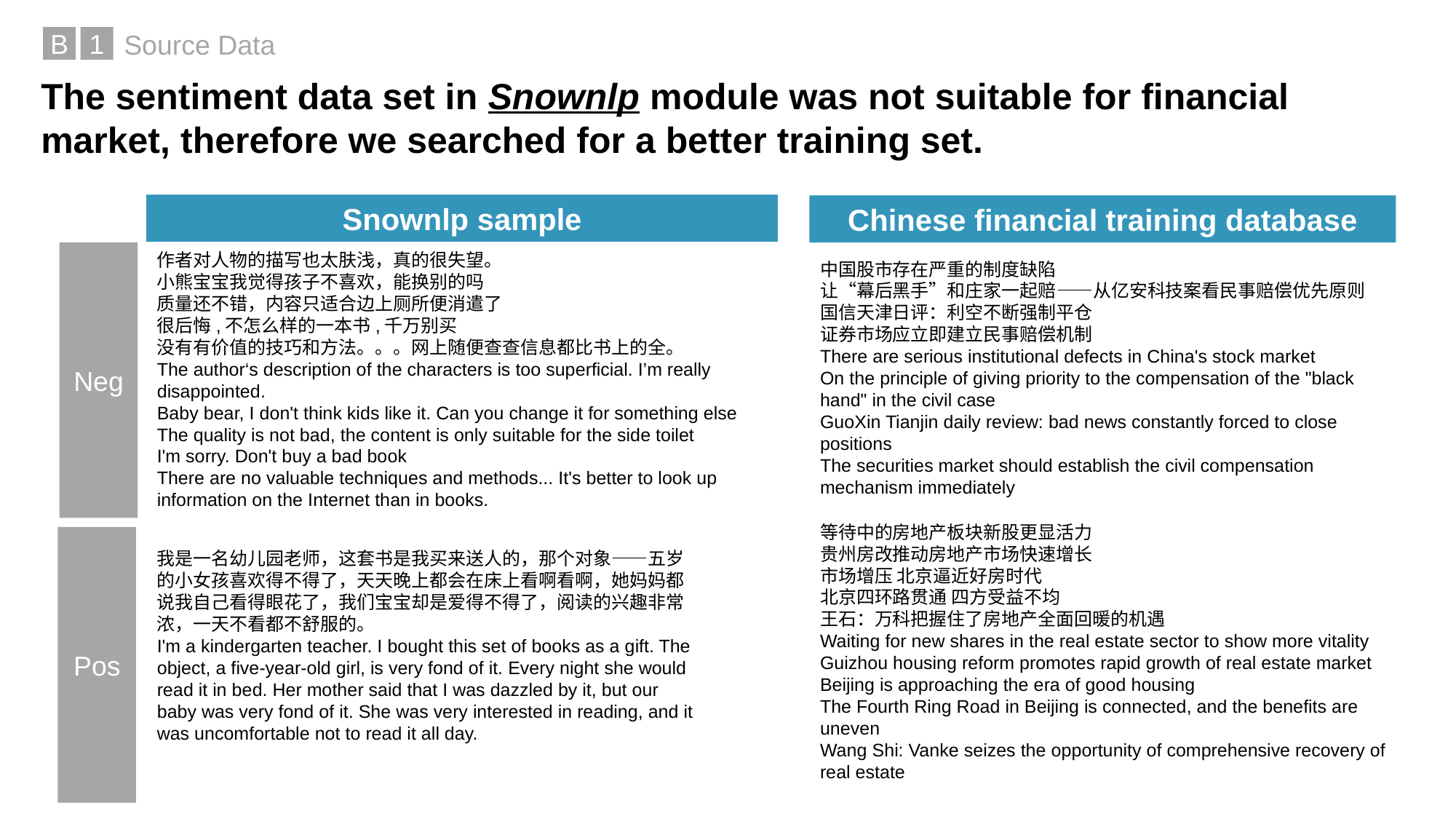

Source Data
B
1
The sentiment data set in Snownlp module was not suitable for financial market, therefore we searched for a better training set.
Snownlp sample
Chinese financial training database
Neg
作者对人物的描写也太肤浅，真的很失望。
小熊宝宝我觉得孩子不喜欢，能换别的吗
质量还不错，内容只适合边上厕所便消遣了
很后悔,不怎么样的一本书,千万别买
没有有价值的技巧和方法。。。网上随便查查信息都比书上的全。
The author‘s description of the characters is too superficial. I’m really disappointed.
Baby bear, I don't think kids like it. Can you change it for something else
The quality is not bad, the content is only suitable for the side toilet
I'm sorry. Don't buy a bad book
There are no valuable techniques and methods... It's better to look up information on the Internet than in books.
中国股市存在严重的制度缺陷
让“幕后黑手”和庄家一起赔——从亿安科技案看民事赔偿优先原则
国信天津日评：利空不断强制平仓
证券市场应立即建立民事赔偿机制
There are serious institutional defects in China's stock market
On the principle of giving priority to the compensation of the "black hand" in the civil case
GuoXin Tianjin daily review: bad news constantly forced to close positions
The securities market should establish the civil compensation mechanism immediately
等待中的房地产板块新股更显活力
贵州房改推动房地产市场快速增长
市场增压 北京逼近好房时代
北京四环路贯通 四方受益不均
王石：万科把握住了房地产全面回暖的机遇
Waiting for new shares in the real estate sector to show more vitality
Guizhou housing reform promotes rapid growth of real estate market
Beijing is approaching the era of good housing
The Fourth Ring Road in Beijing is connected, and the benefits are uneven
Wang Shi: Vanke seizes the opportunity of comprehensive recovery of real estate
Pos
我是一名幼儿园老师，这套书是我买来送人的，那个对象——五岁的小女孩喜欢得不得了，天天晚上都会在床上看啊看啊，她妈妈都说我自己看得眼花了，我们宝宝却是爱得不得了，阅读的兴趣非常浓，一天不看都不舒服的。
I'm a kindergarten teacher. I bought this set of books as a gift. The object, a five-year-old girl, is very fond of it. Every night she would read it in bed. Her mother said that I was dazzled by it, but our baby was very fond of it. She was very interested in reading, and it was uncomfortable not to read it all day.
7